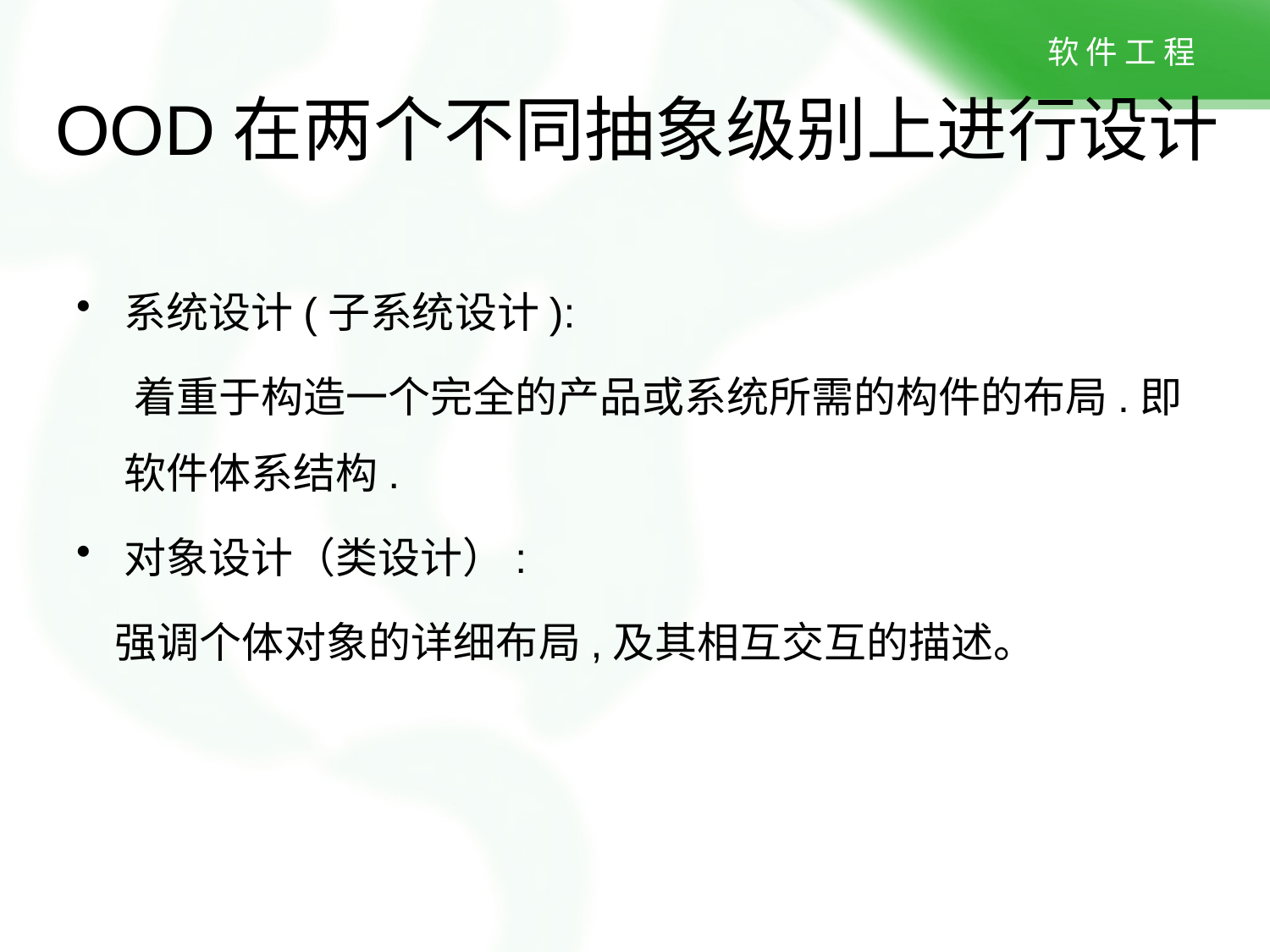

OOD在两个不同抽象级别上进行设计
系统设计(子系统设计):
     着重于构造一个完全的产品或系统所需的构件的布局.即软件体系结构.
对象设计（类设计）:
   强调个体对象的详细布局,及其相互交互的描述。